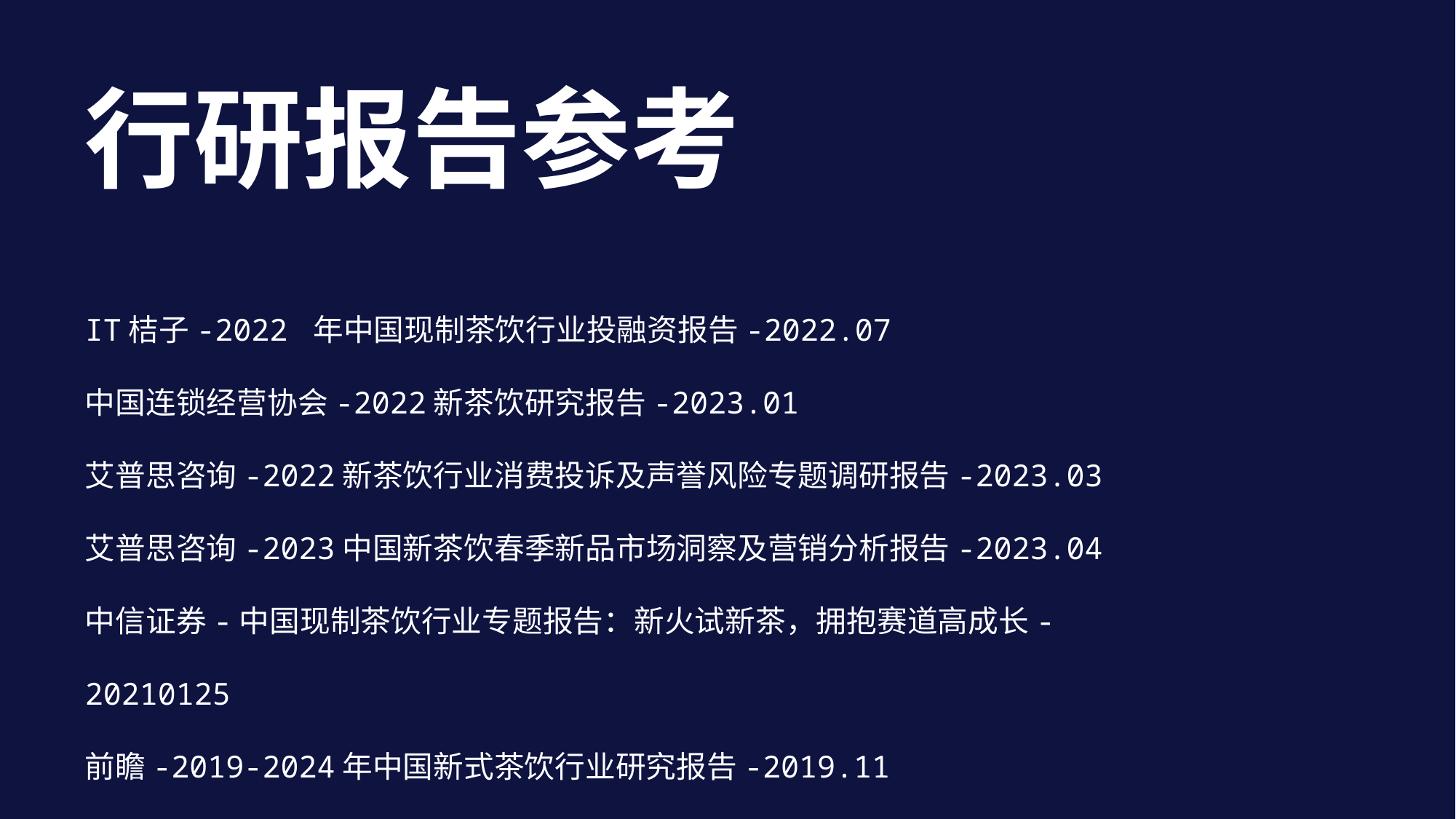

行研报告参考
IT桔子-2022 年中国现制茶饮行业投融资报告-2022.07
中国连锁经营协会-2022新茶饮研究报告-2023.01
艾普思咨询-2022新茶饮行业消费投诉及声誉风险专题调研报告-2023.03
艾普思咨询-2023中国新茶饮春季新品市场洞察及营销分析报告-2023.04
中信证券-中国现制茶饮行业专题报告：新火试新茶，拥抱赛道高成长-20210125
前瞻-2019-2024年中国新式茶饮行业研究报告-2019.11